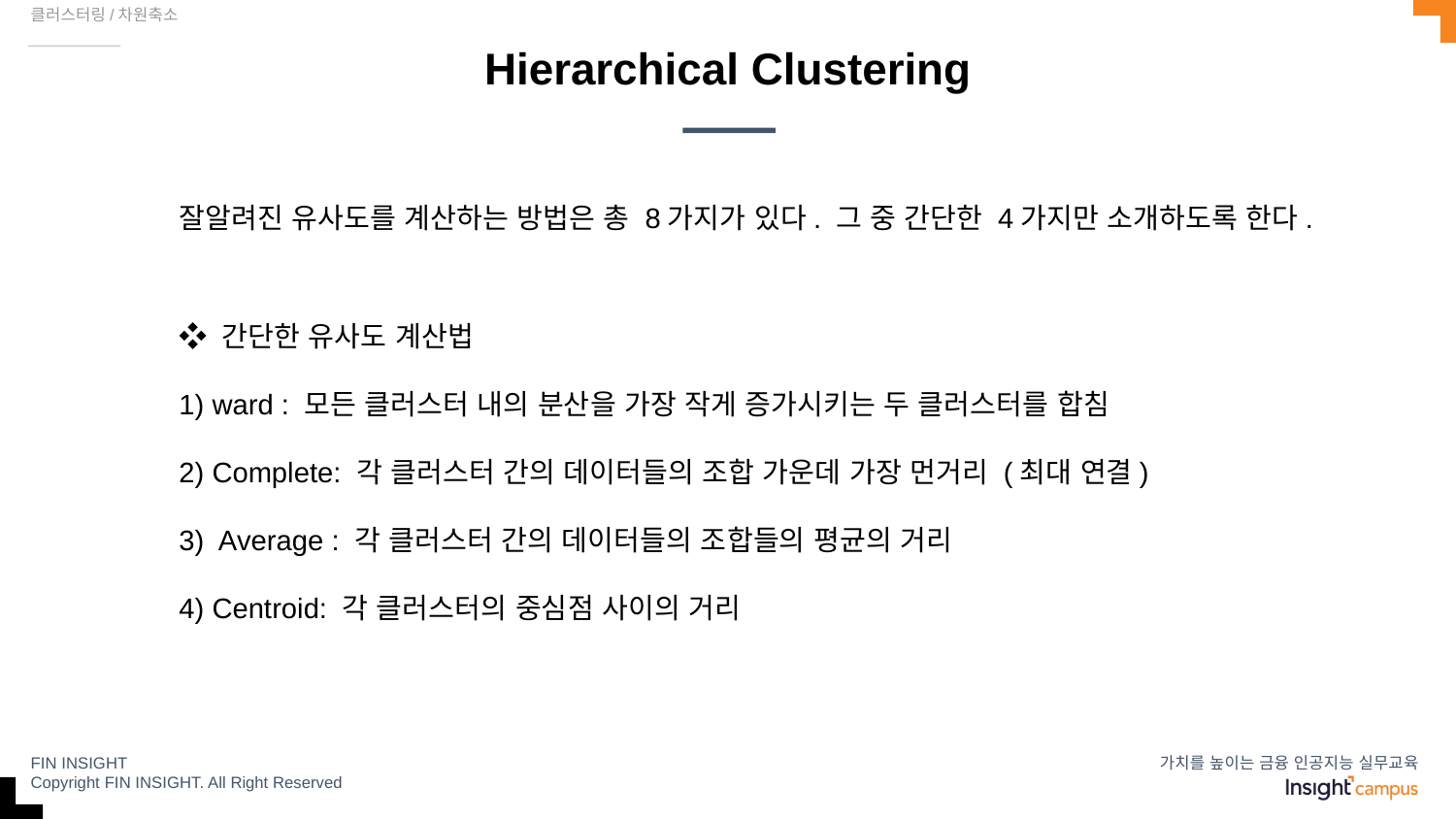

클러스터링/차원축소
# Hierarchical Clustering
잘알려진 유사도를 계산하는 방법은 총 8가지가 있다. 그 중 간단한 4가지만 소개하도록 한다.

❖ 간단한 유사도 계산법
1) ward : 모든 클러스터 내의 분산을 가장 작게 증가시키는 두 클러스터를 합침
2) Complete: 각 클러스터 간의 데이터들의 조합 가운데 가장 먼거리 (최대 연결)
3)  Average : 각 클러스터 간의 데이터들의 조합들의 평균의 거리
4) Centroid: 각 클러스터의 중심점 사이의 거리